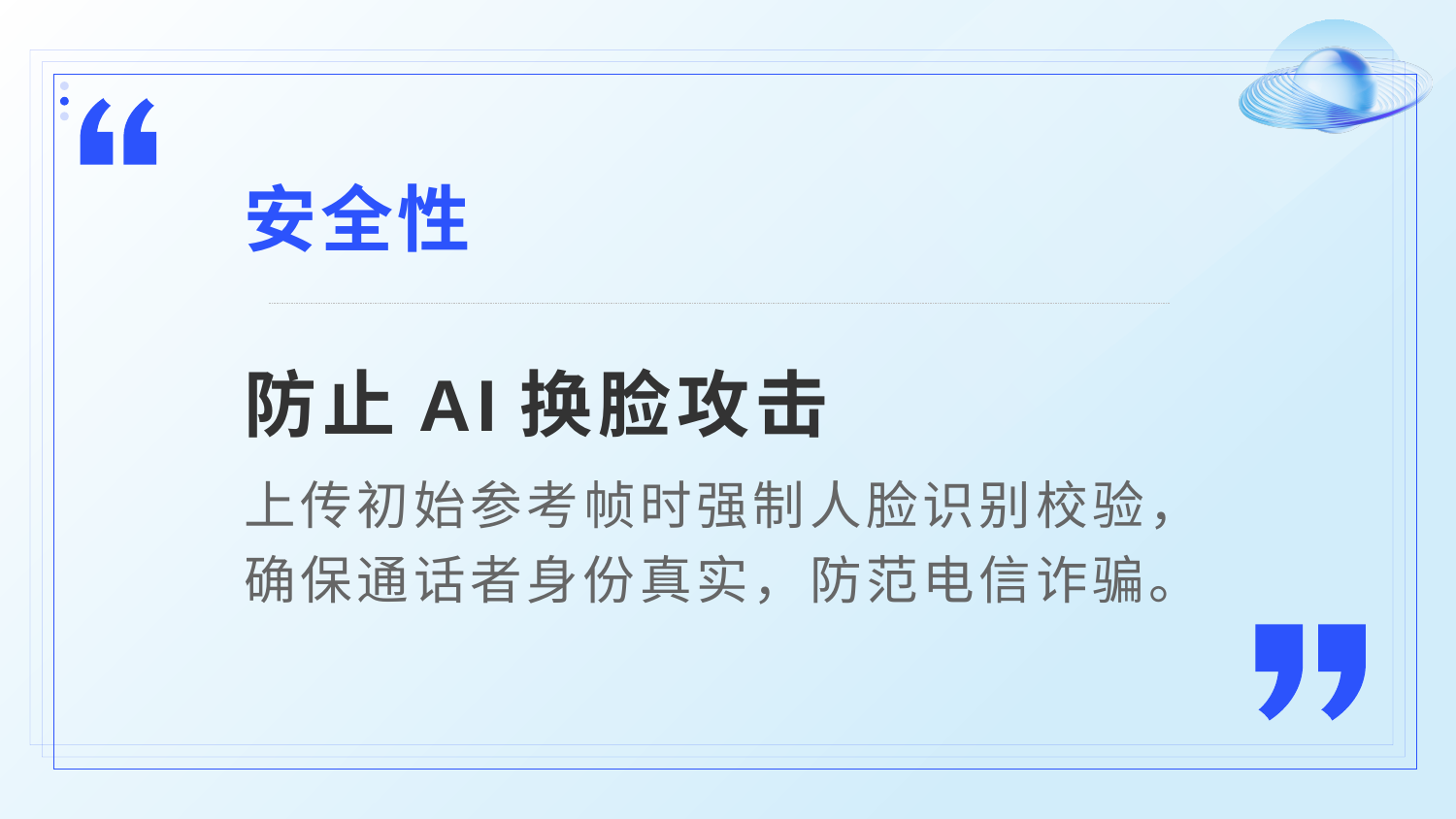

安全性
防止AI换脸攻击
上传初始参考帧时强制人脸识别校验，确保通话者身份真实，防范电信诈骗。